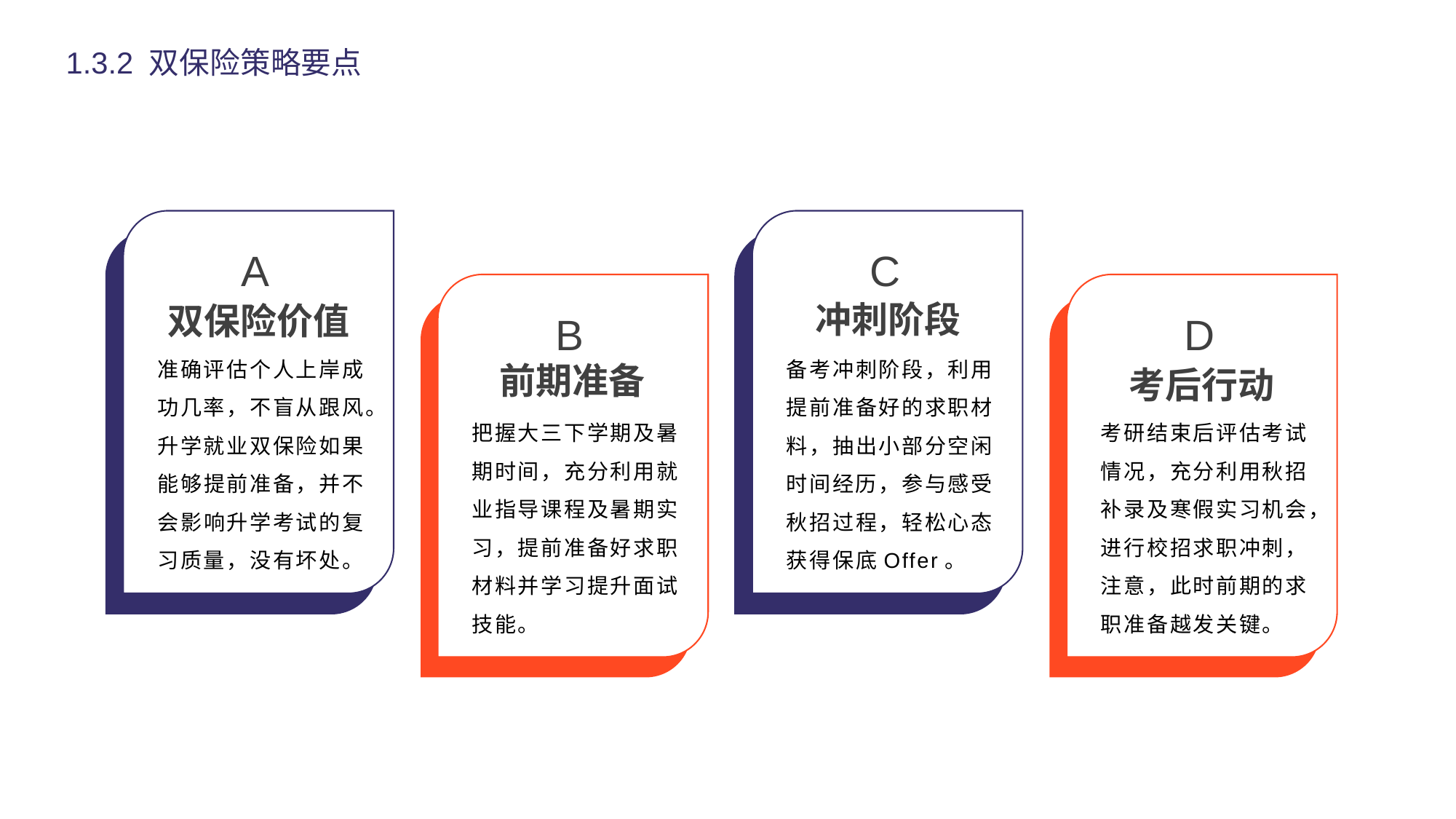

1.3.2 双保险策略要点

A
双保险价值
准确评估个人上岸成功几率，不盲从跟风。
升学就业双保险如果能够提前准备，并不会影响升学考试的复习质量，没有坏处。

C
冲刺阶段
备考冲刺阶段，利用提前准备好的求职材料，抽出小部分空闲时间经历，参与感受秋招过程，轻松心态获得保底Offer。

B
前期准备
把握大三下学期及暑期时间，充分利用就业指导课程及暑期实习，提前准备好求职材料并学习提升面试技能。

D
考后行动
考研结束后评估考试情况，充分利用秋招补录及寒假实习机会，进行校招求职冲刺，注意，此时前期的求职准备越发关键。